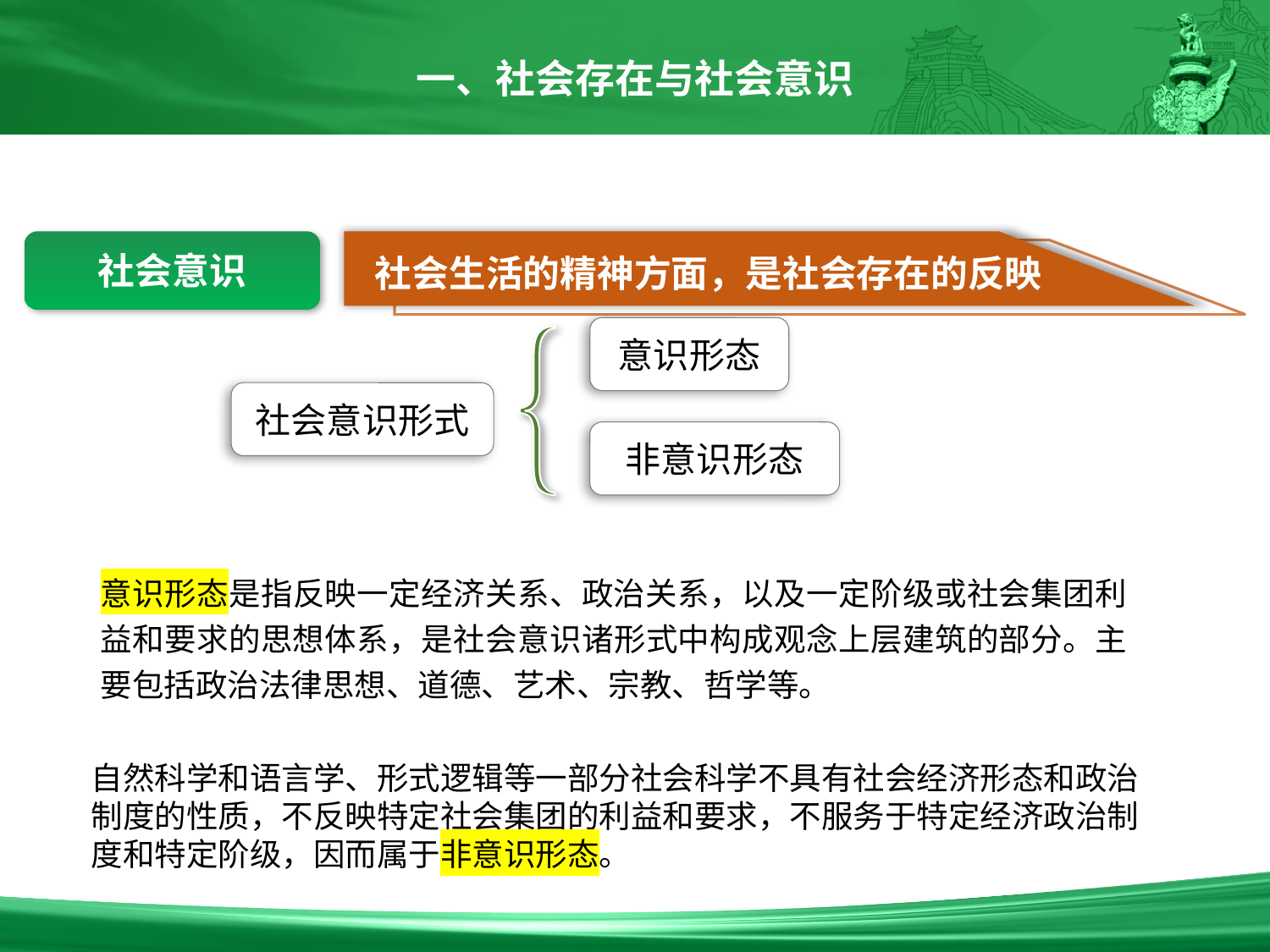

一、社会存在与社会意识
社会意识

社会生活的精神方面，是社会存在的反映
意识形态

社会意识形式
非意识形态
意识形态是指反映一定经济关系、政治关系，以及一定阶级或社会集团利益和要求的思想体系，是社会意识诸形式中构成观念上层建筑的部分。主要包括政治法律思想、道德、艺术、宗教、哲学等。
自然科学和语言学、形式逻辑等一部分社会科学不具有社会经济形态和政治制度的性质，不反映特定社会集团的利益和要求，不服务于特定经济政治制度和特定阶级，因而属于非意识形态。